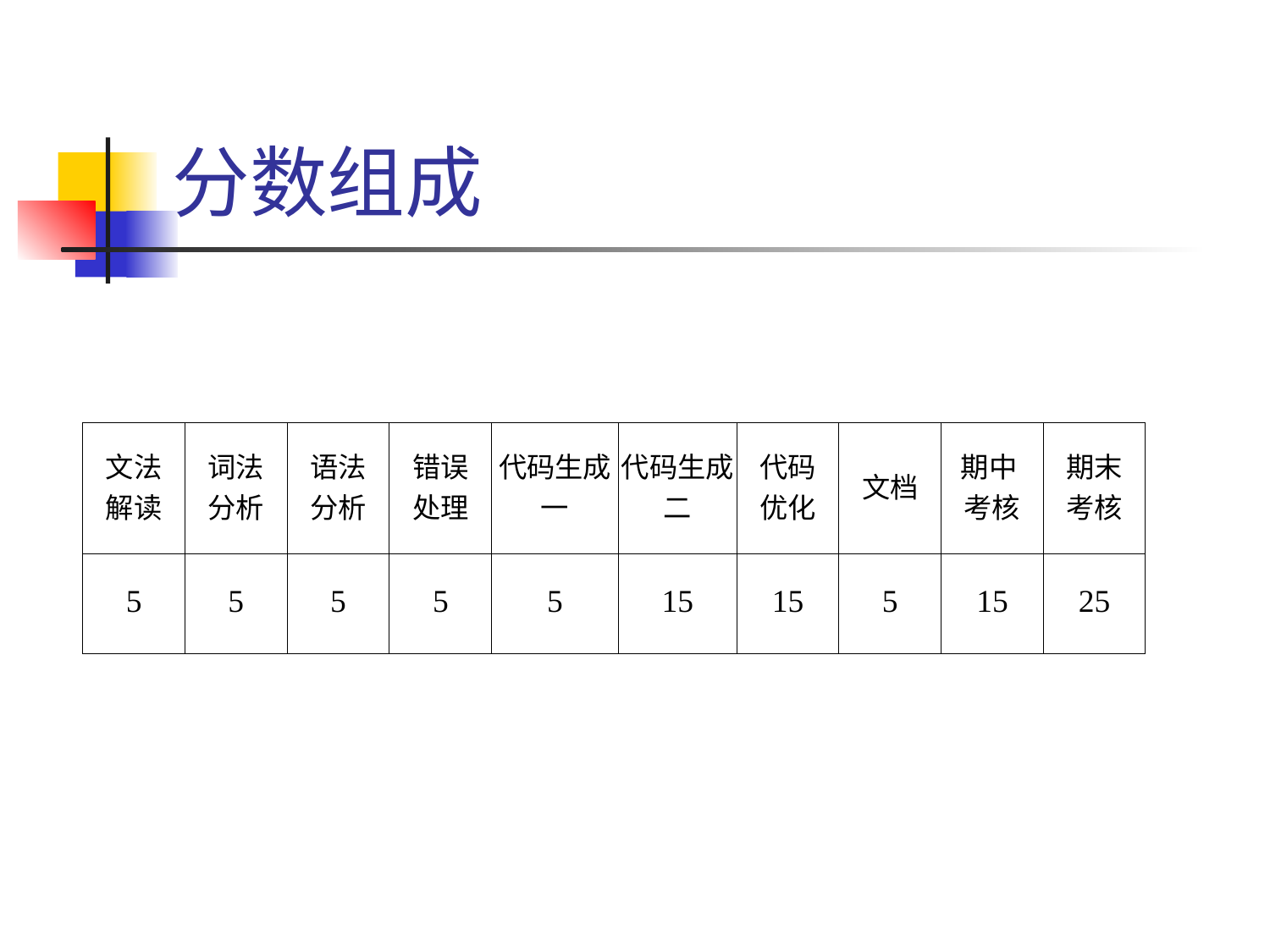

# 分数组成
| 文法 解读 | 词法 分析 | 语法 分析 | 错误 处理 | 代码生成一 | 代码生成二 | 代码 优化 | 文档 | 期中 考核 | 期末 考核 |
| --- | --- | --- | --- | --- | --- | --- | --- | --- | --- |
| 5 | 5 | 5 | 5 | 5 | 15 | 15 | 5 | 15 | 25 |